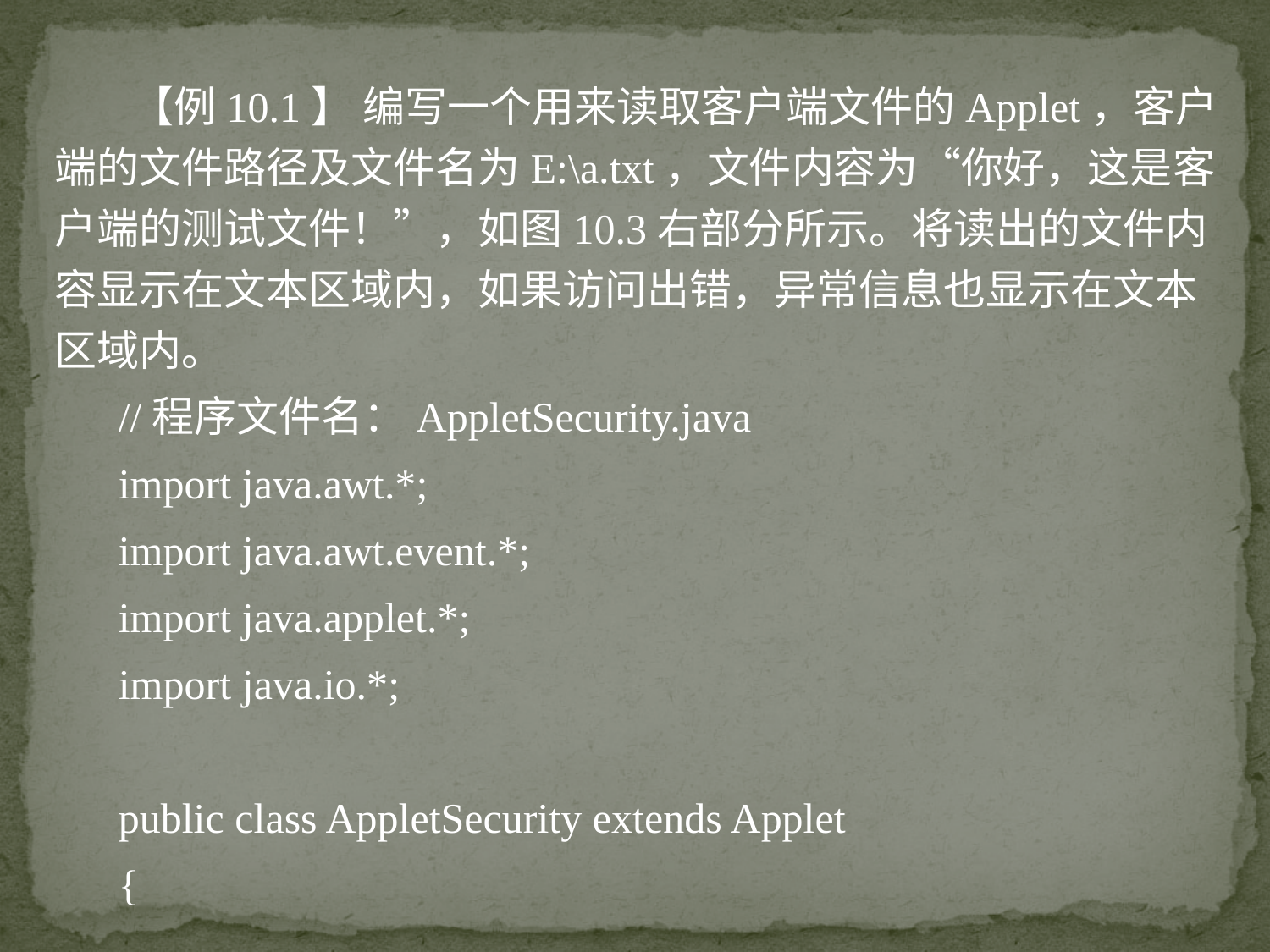

【例10.1】 编写一个用来读取客户端文件的Applet，客户端的文件路径及文件名为E:\a.txt，文件内容为“你好，这是客户端的测试文件！”，如图10.3右部分所示。将读出的文件内容显示在文本区域内，如果访问出错，异常信息也显示在文本区域内。
//程序文件名：AppletSecurity.java
import java.awt.*;
import java.awt.event.*;
import java.applet.*;
import java.io.*;

public class AppletSecurity extends Applet
{